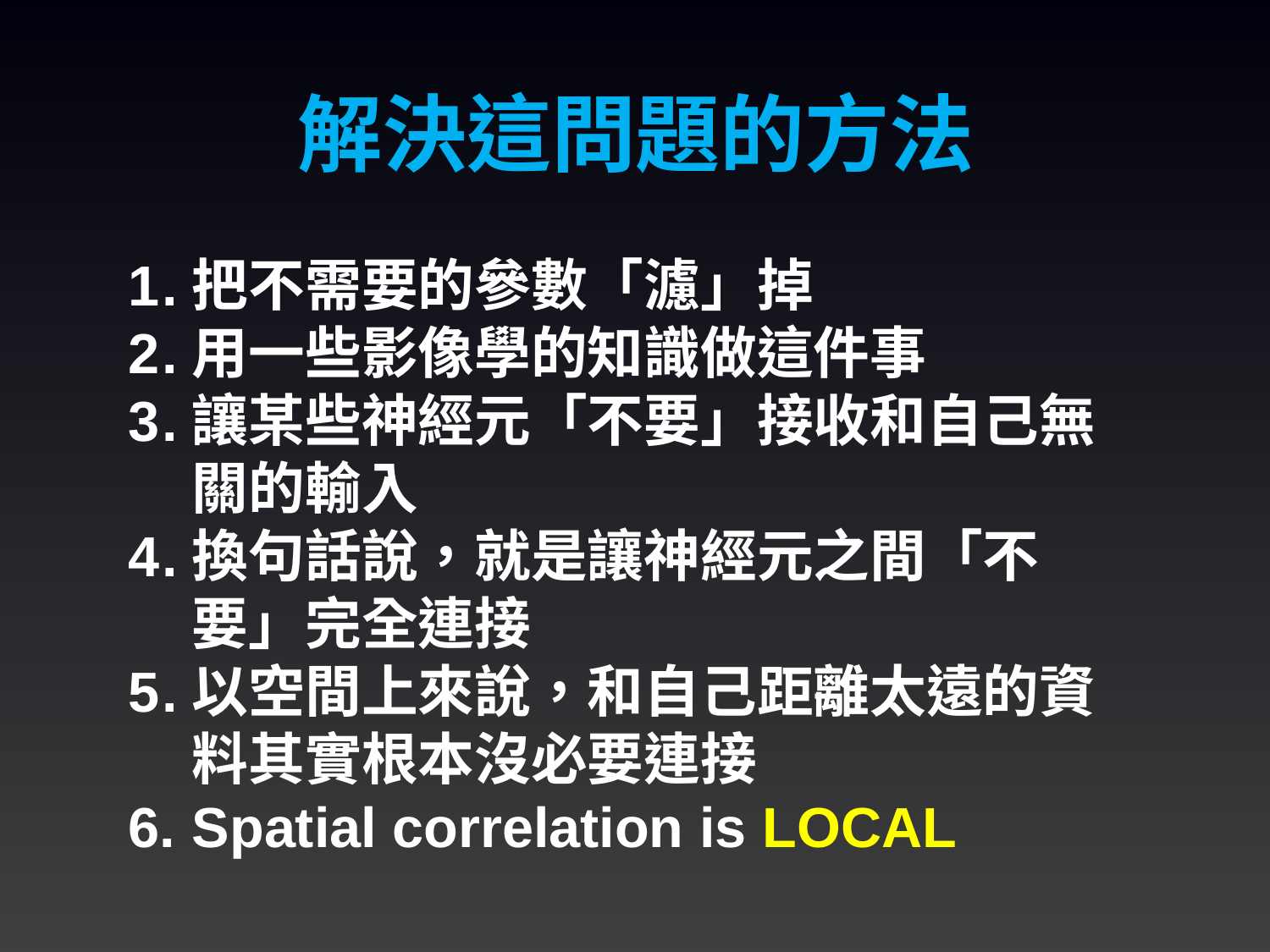

# 解決這問題的方法
把不需要的參數「濾」掉
用一些影像學的知識做這件事
讓某些神經元「不要」接收和自己無關的輸入
換句話說，就是讓神經元之間「不要」完全連接
以空間上來說，和自己距離太遠的資料其實根本沒必要連接
Spatial correlation is LOCAL